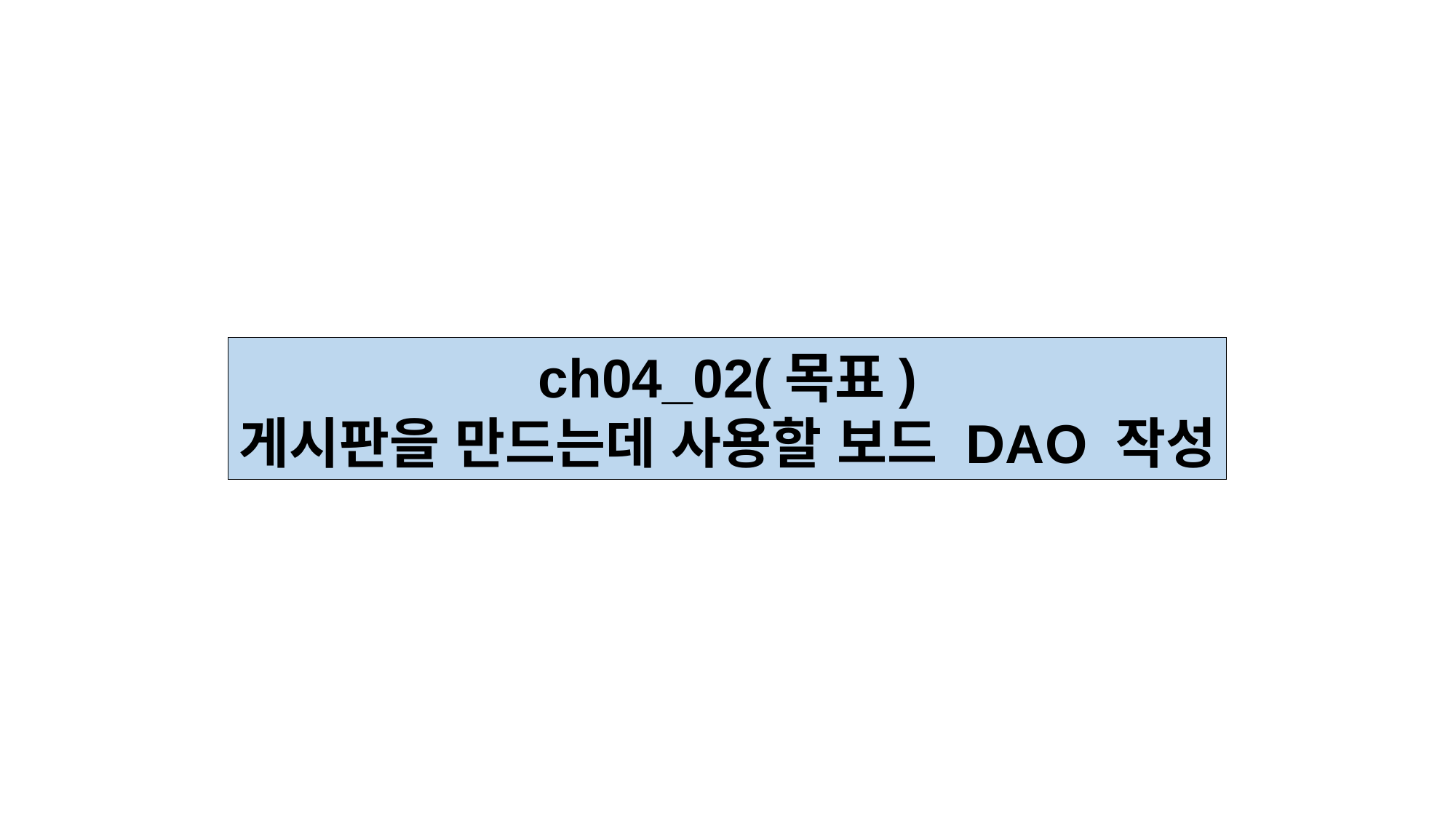

ch04_02(목표)
게시판을 만드는데 사용할 보드 DAO 작성